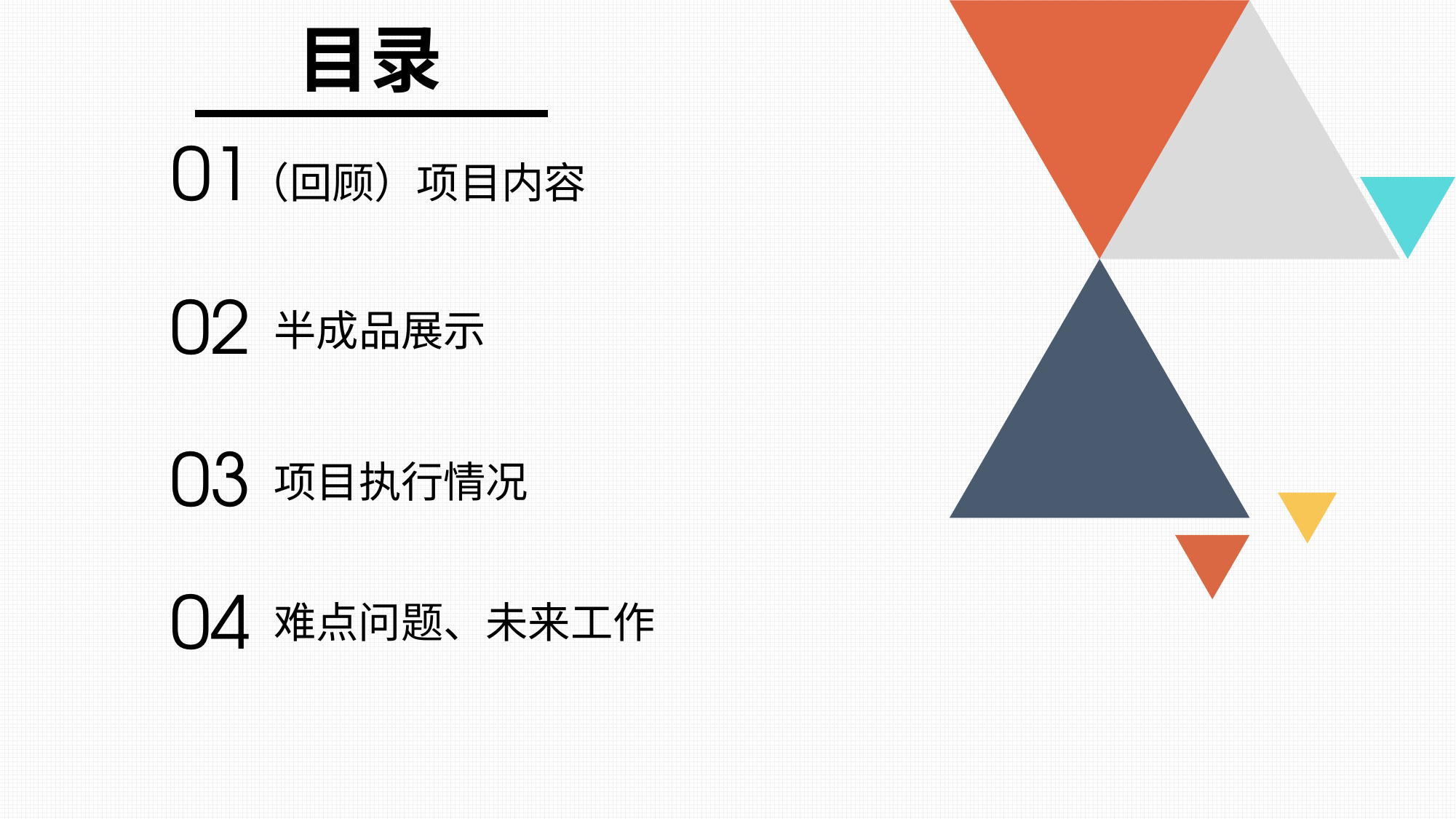

目录

01
（回顾）项目内容

02
半成品展示
03
项目执行情况

04
难点问题、未来工作